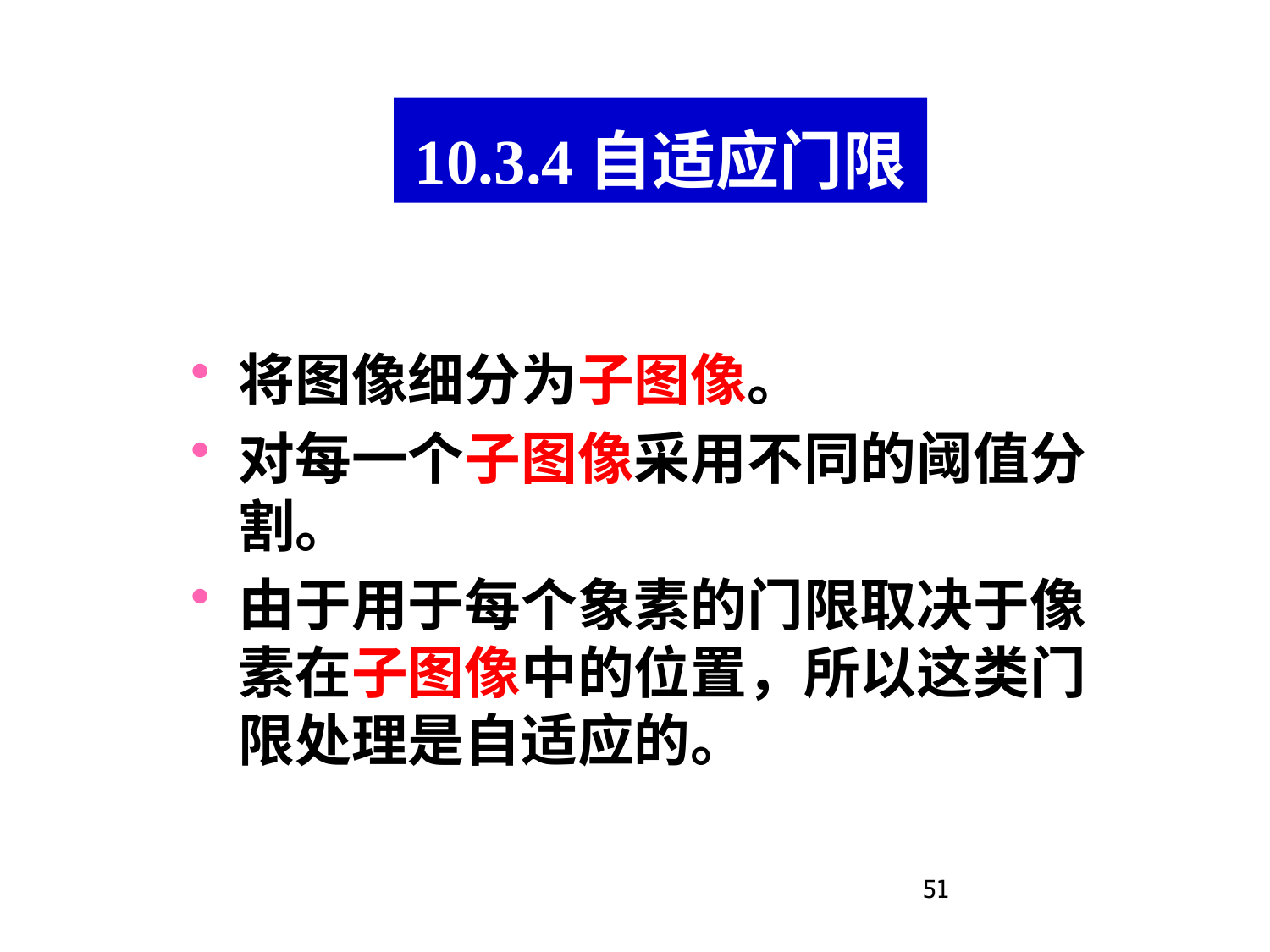

10.3.4自适应门限
将图像细分为子图像。
对每一个子图像采用不同的阈值分割。
由于用于每个象素的门限取决于像素在子图像中的位置，所以这类门限处理是自适应的。
51